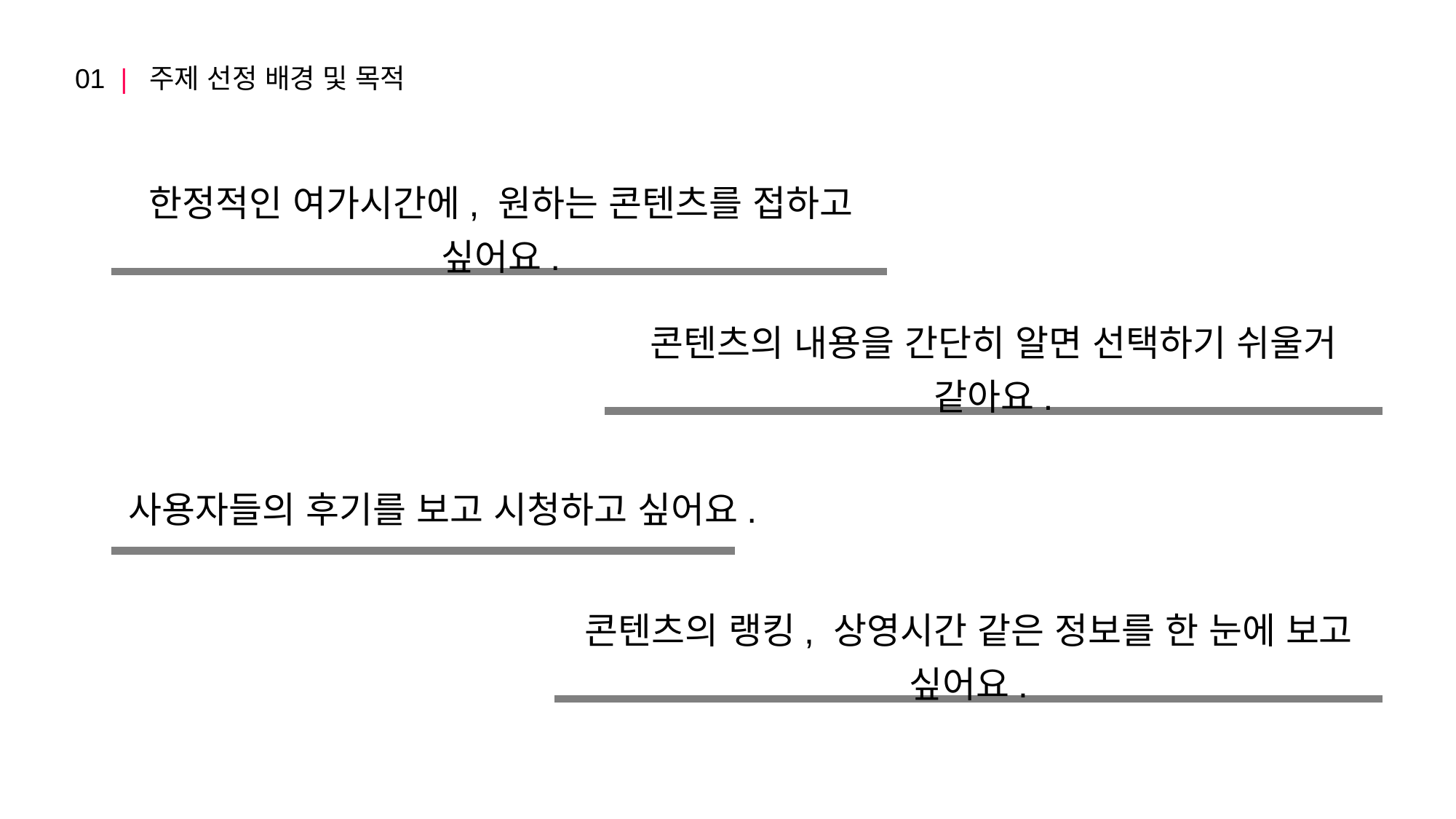

01  |  주제 선정 배경 및 목적
한정적인 여가시간에, 원하는 콘텐츠를 접하고 싶어요.
콘텐츠의 내용을 간단히 알면 선택하기 쉬울거 같아요.
사용자들의 후기를 보고 시청하고 싶어요.
콘텐츠의 랭킹, 상영시간 같은 정보를 한 눈에 보고 싶어요.